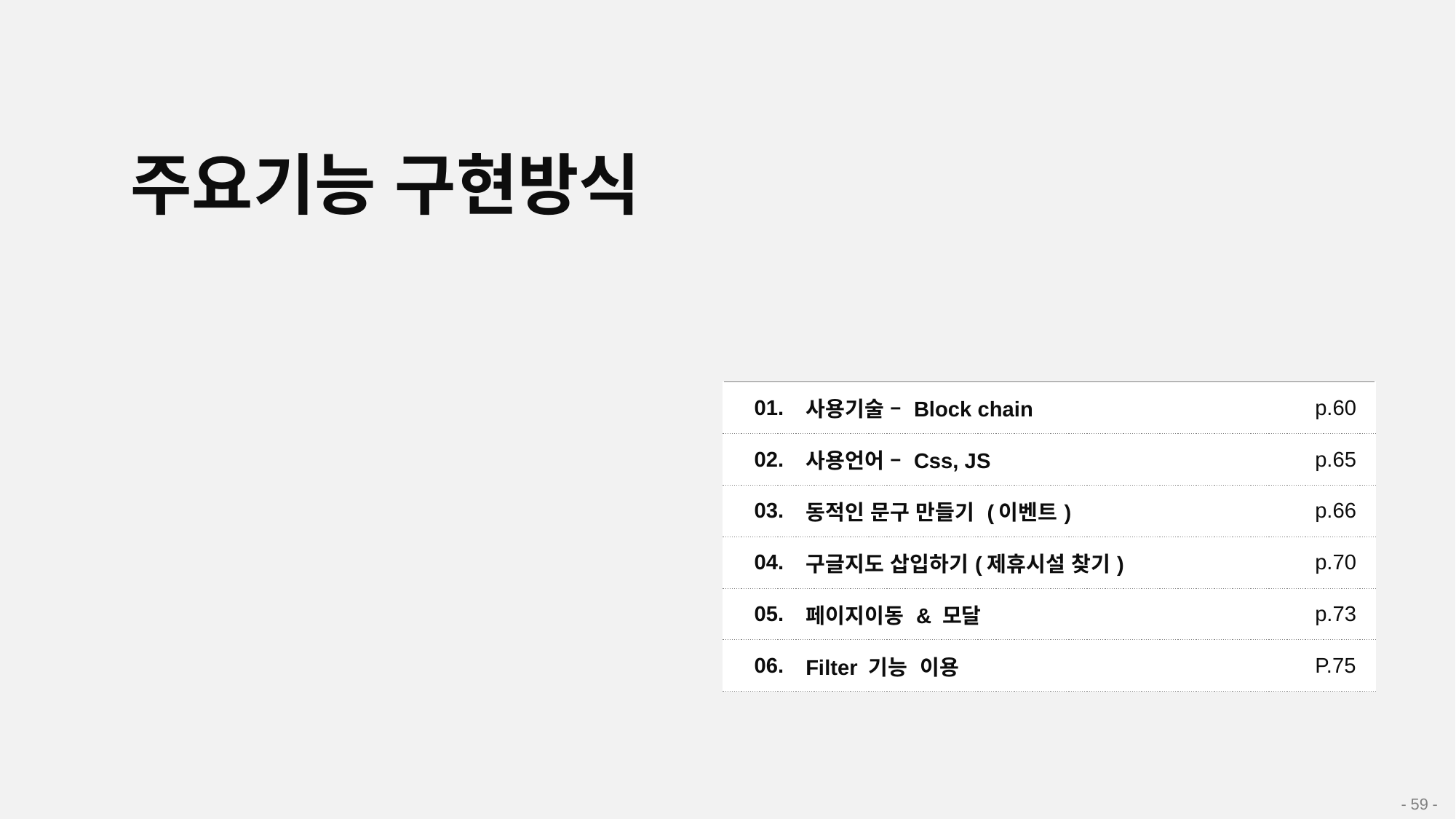

주요기능 구현방식
| 01. | 사용기술 – Block chain | p.60 |
| --- | --- | --- |
| 02. | 사용언어 – Css, JS | p.65 |
| 03. | 동적인 문구 만들기 (이벤트) | p.66 |
| 04. | 구글지도 삽입하기(제휴시설 찾기) | p.70 |
| 05. | 페이지이동 & 모달 | p.73 |
| 06. | Filter 기능 이용 | P.75 |
- 59 -